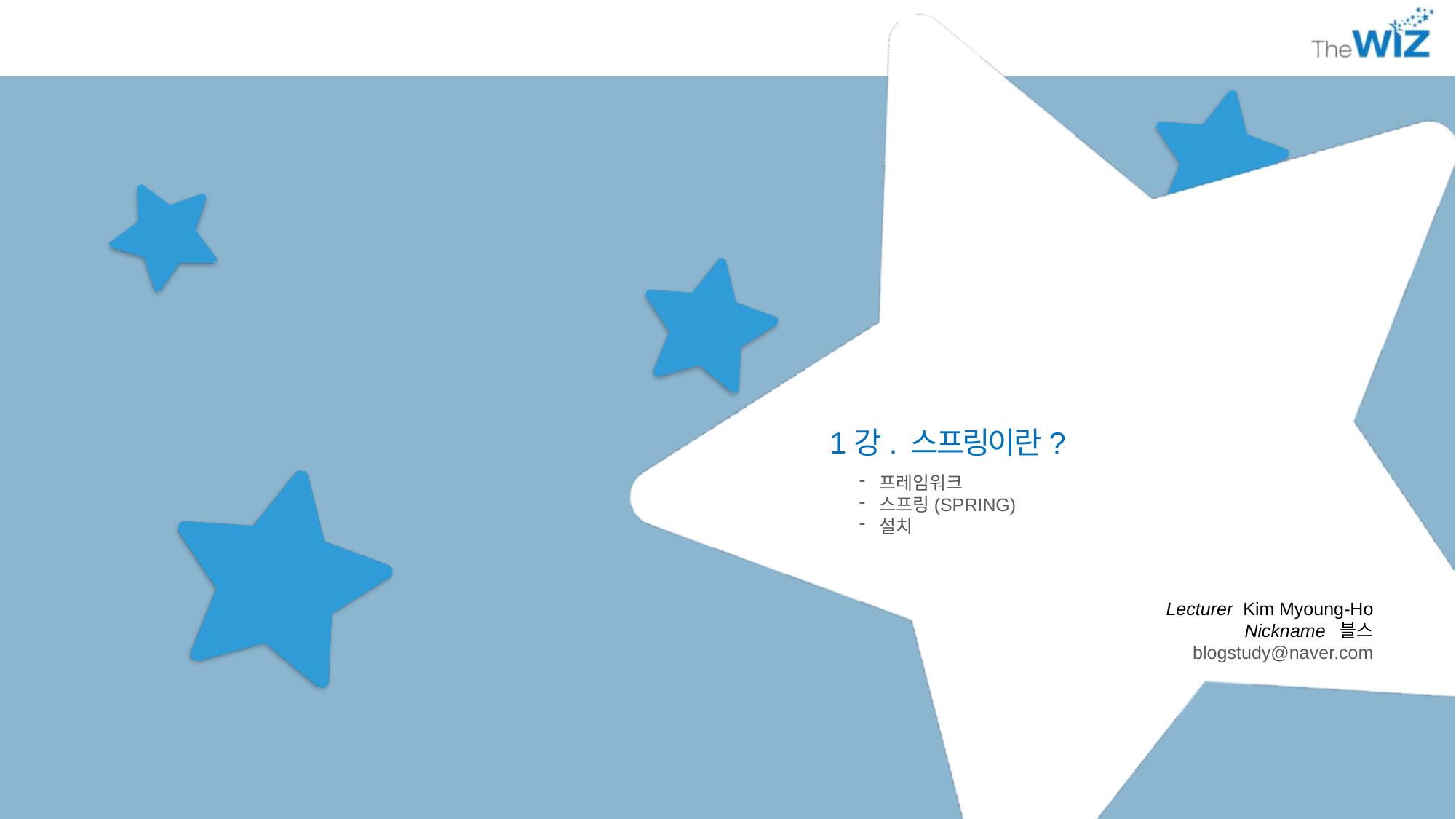

1강. 스프링이란?
프레임워크
스프링(SPRING)
설치
Lecturer  Kim Myoung-Ho
Nickname  블스
blogstudy@naver.com